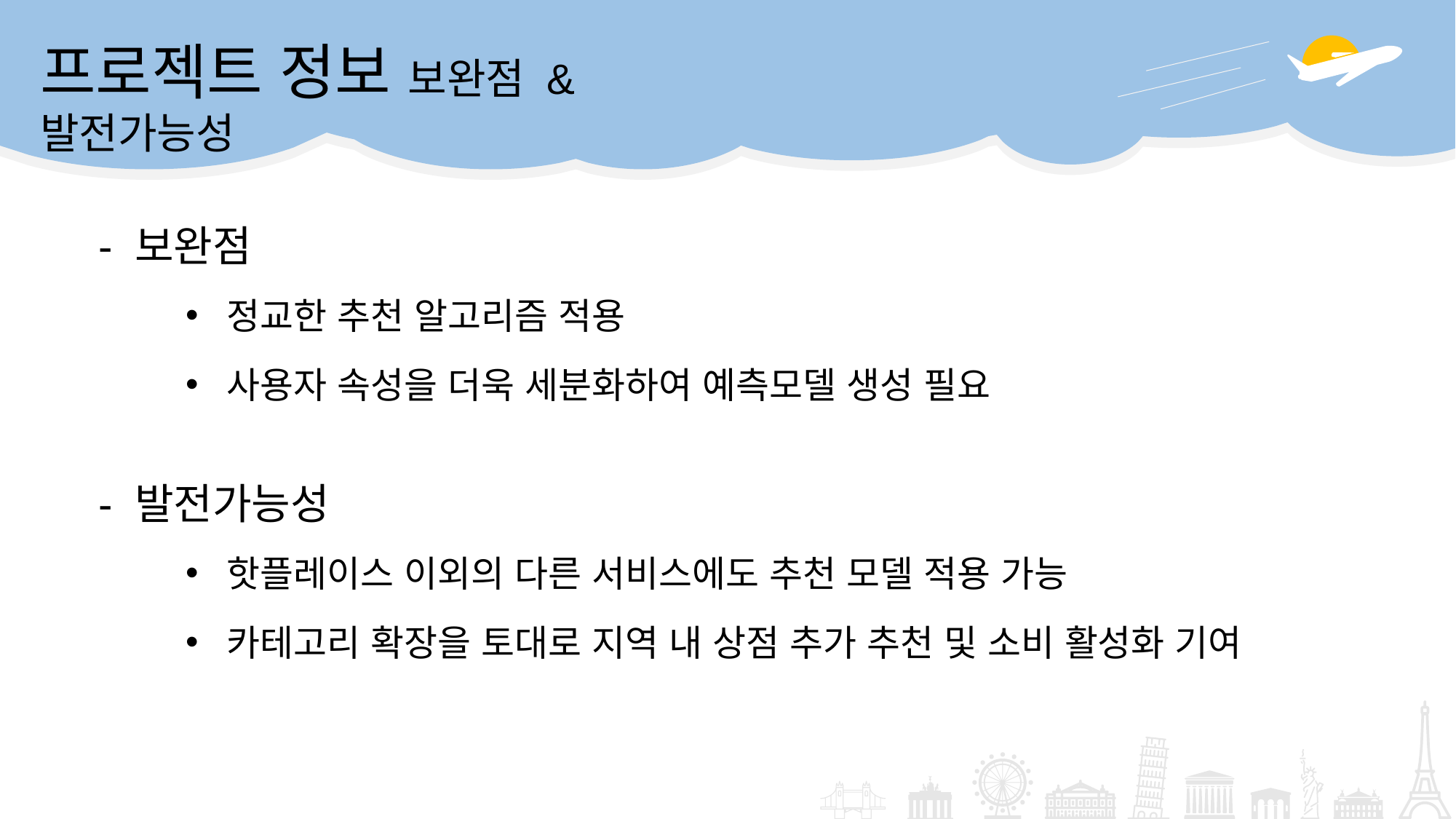

프로젝트 정보 보완점 & 발전가능성
- 보완점
정교한 추천 알고리즘 적용

사용자 속성을 더욱 세분화하여 예측모델 생성 필요
- 발전가능성
핫플레이스 이외의 다른 서비스에도 추천 모델 적용 가능

카테고리 확장을 토대로 지역 내 상점 추가 추천 및 소비 활성화 기여